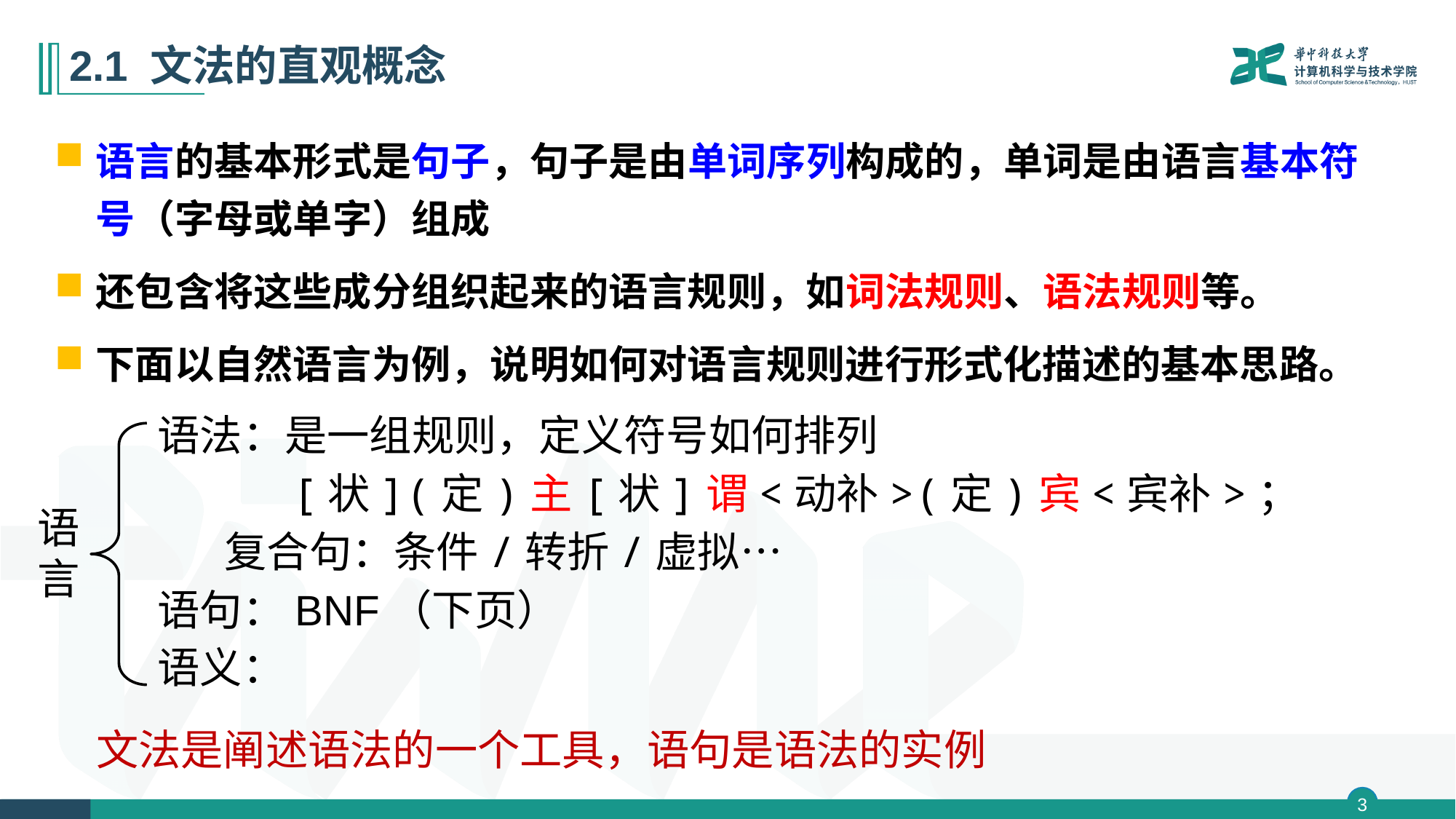

# 2.1 文法的直观概念
语言的基本形式是句子，句子是由单词序列构成的，单词是由语言基本符号（字母或单字）组成
还包含将这些成分组织起来的语言规则，如词法规则、语法规则等。
下面以自然语言为例，说明如何对语言规则进行形式化描述的基本思路。

语法：是一组规则，定义符号如何排列
	 [状](定)主[状]谓<动补>(定)宾<宾补>；
      复合句：条件/转折/虚拟…
语句：BNF（下页）
语义：

语言
文法是阐述语法的一个工具，语句是语法的实例